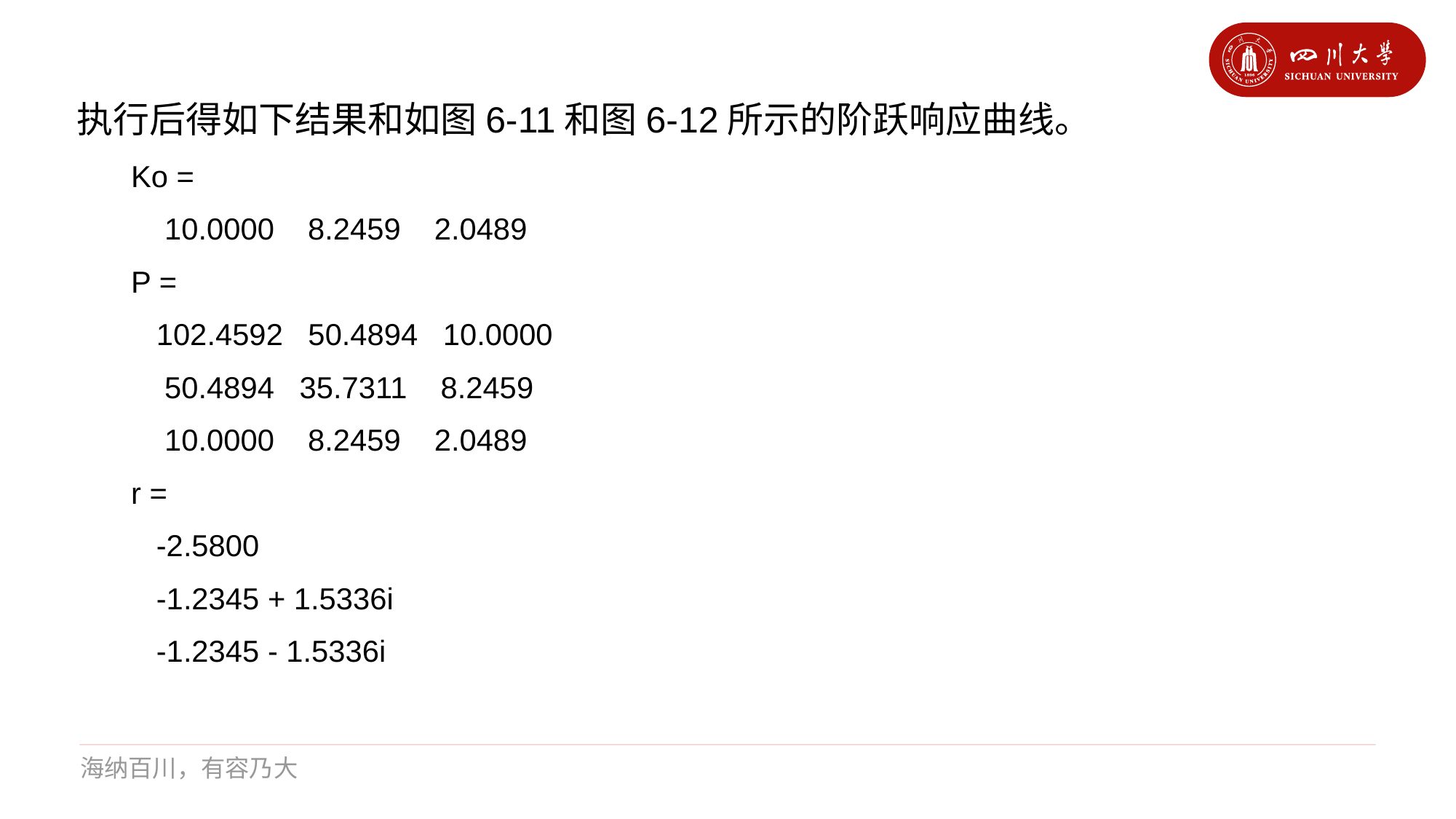

执行后得如下结果和如图6-11和图6-12所示的阶跃响应曲线。
Ko =
    10.0000    8.2459    2.0489
P =
   102.4592   50.4894   10.0000
    50.4894   35.7311    8.2459
    10.0000    8.2459    2.0489
r =
   -2.5800
   -1.2345 + 1.5336i
   -1.2345 - 1.5336i